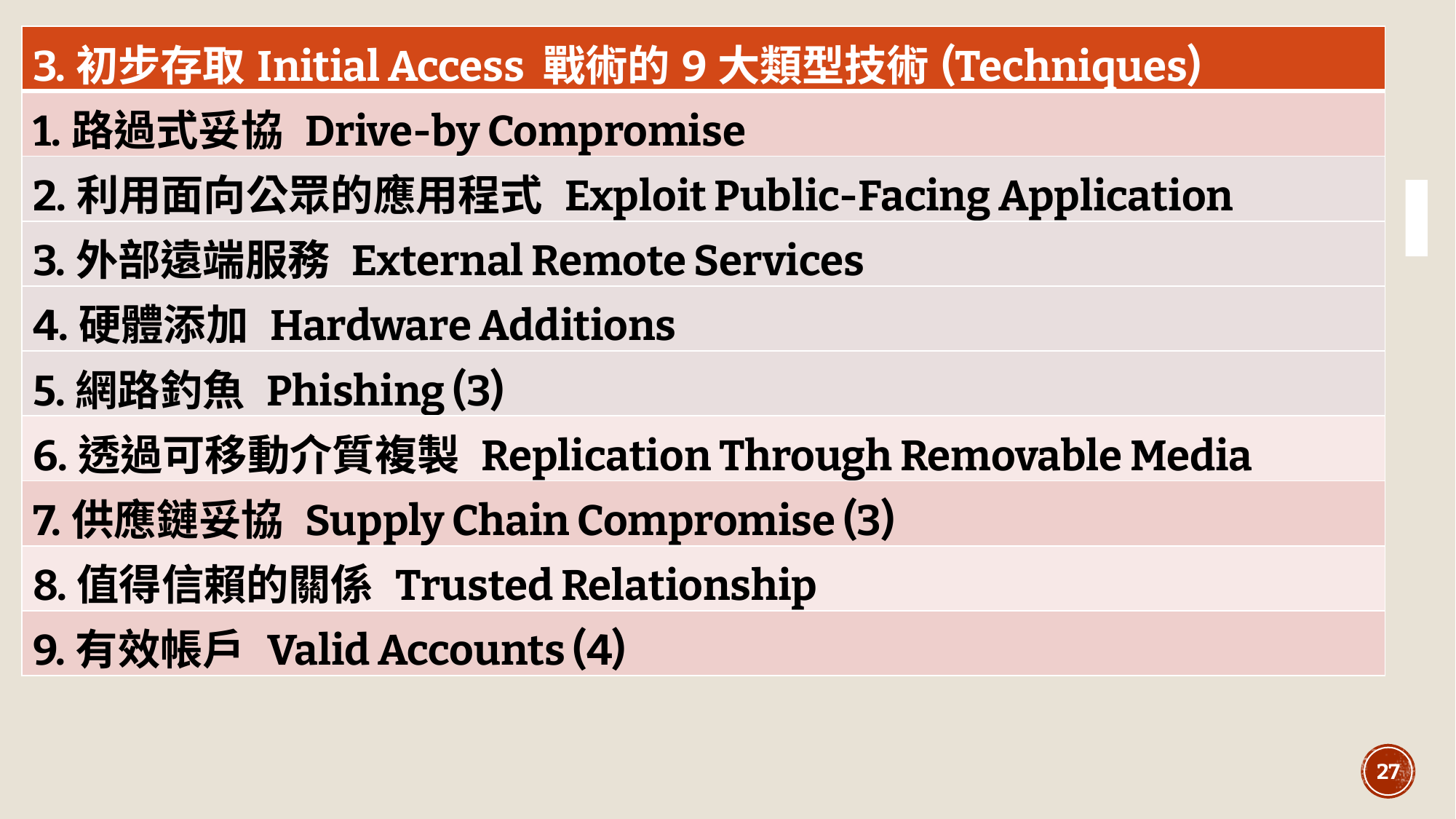

| 3.初步存取Initial Access 戰術的9大類型技術(Techniques) |
| --- |
| 1.路過式妥協 Drive-by Compromise |
| 2.利用面向公眾的應用程式 Exploit Public-Facing Application |
| 3.外部遠端服務 External Remote Services |
| 4.硬體添加 Hardware Additions |
| 5.網路釣魚 Phishing (3) |
| 6.透過可移動介質複製 Replication Through Removable Media |
| 7.供應鏈妥協 Supply Chain Compromise (3) |
| 8.值得信賴的關係 Trusted Relationship |
| 9.有效帳戶 Valid Accounts (4) |

27